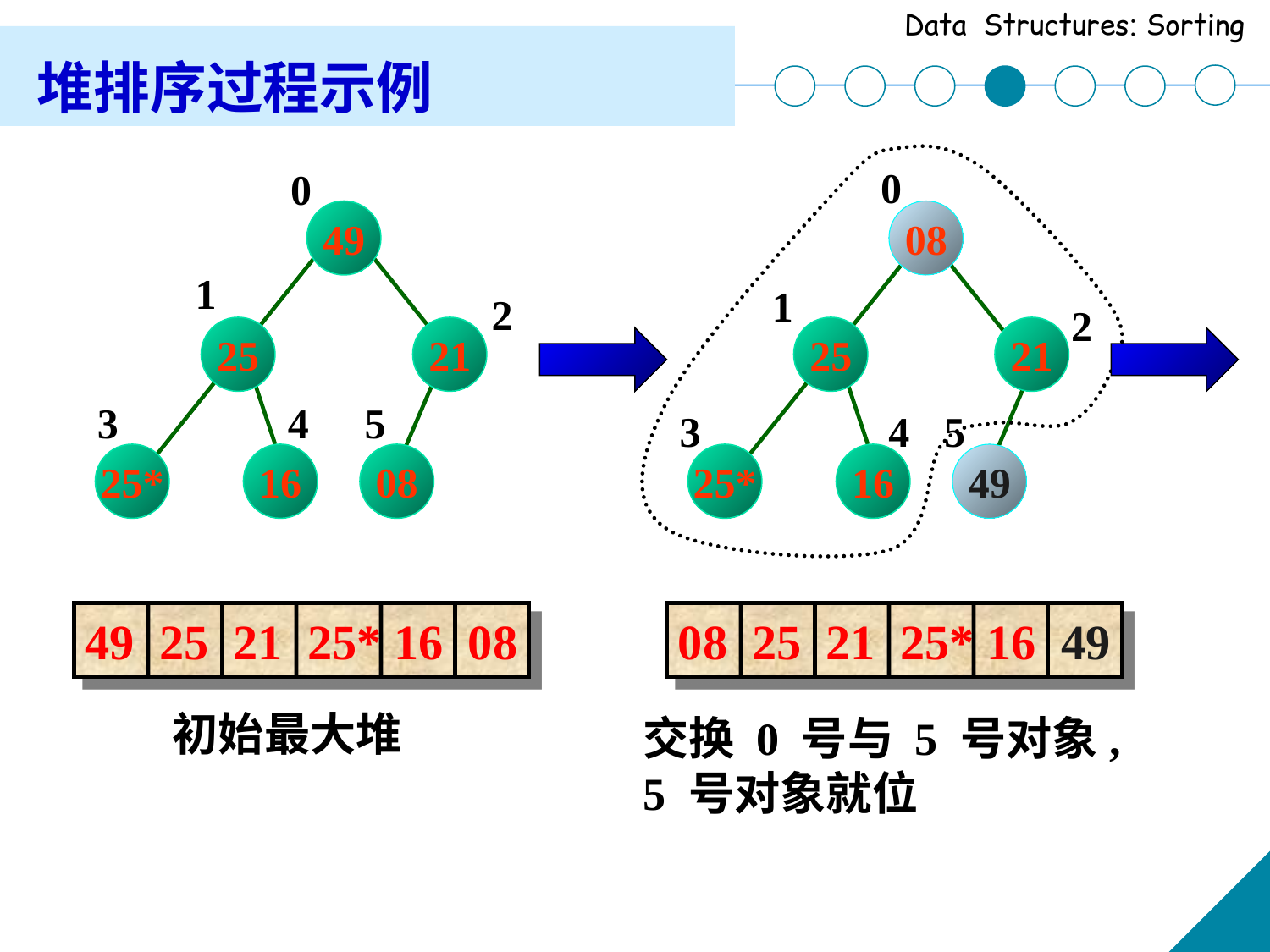

堆排序过程示例

0
0
49
08

1
1
2
2
25
21
25
21

3
4
5
3
4
5
25*
16
08
25*
16
49
49  25  21  25* 16  08

08  25  21  25* 16  49

初始最大堆
交换 0 号与 5 号对象,
5 号对象就位